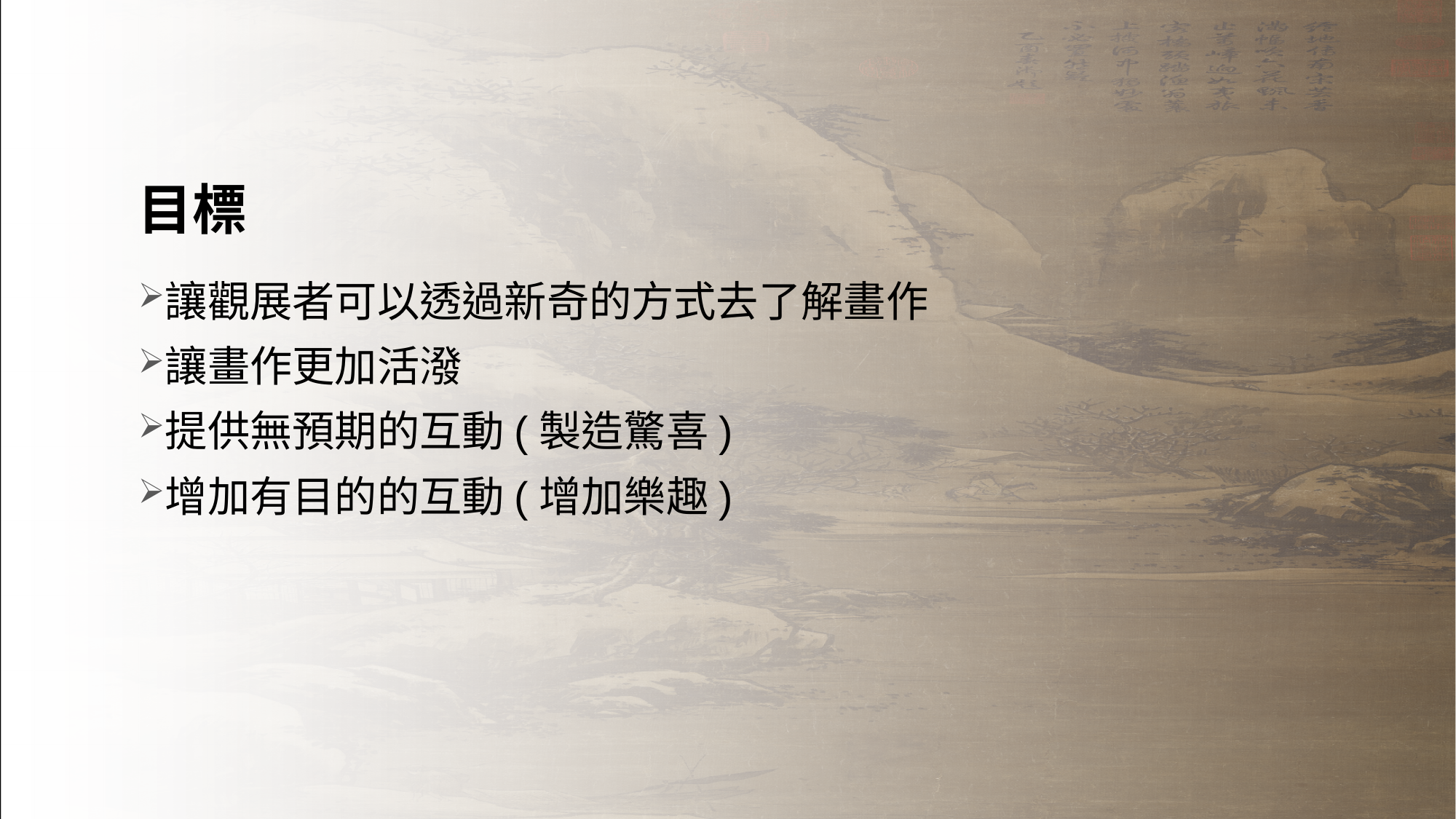

# 目標
讓觀展者可以透過新奇的方式去了解畫作
讓畫作更加活潑
提供無預期的互動(製造驚喜)
增加有目的的互動(增加樂趣)